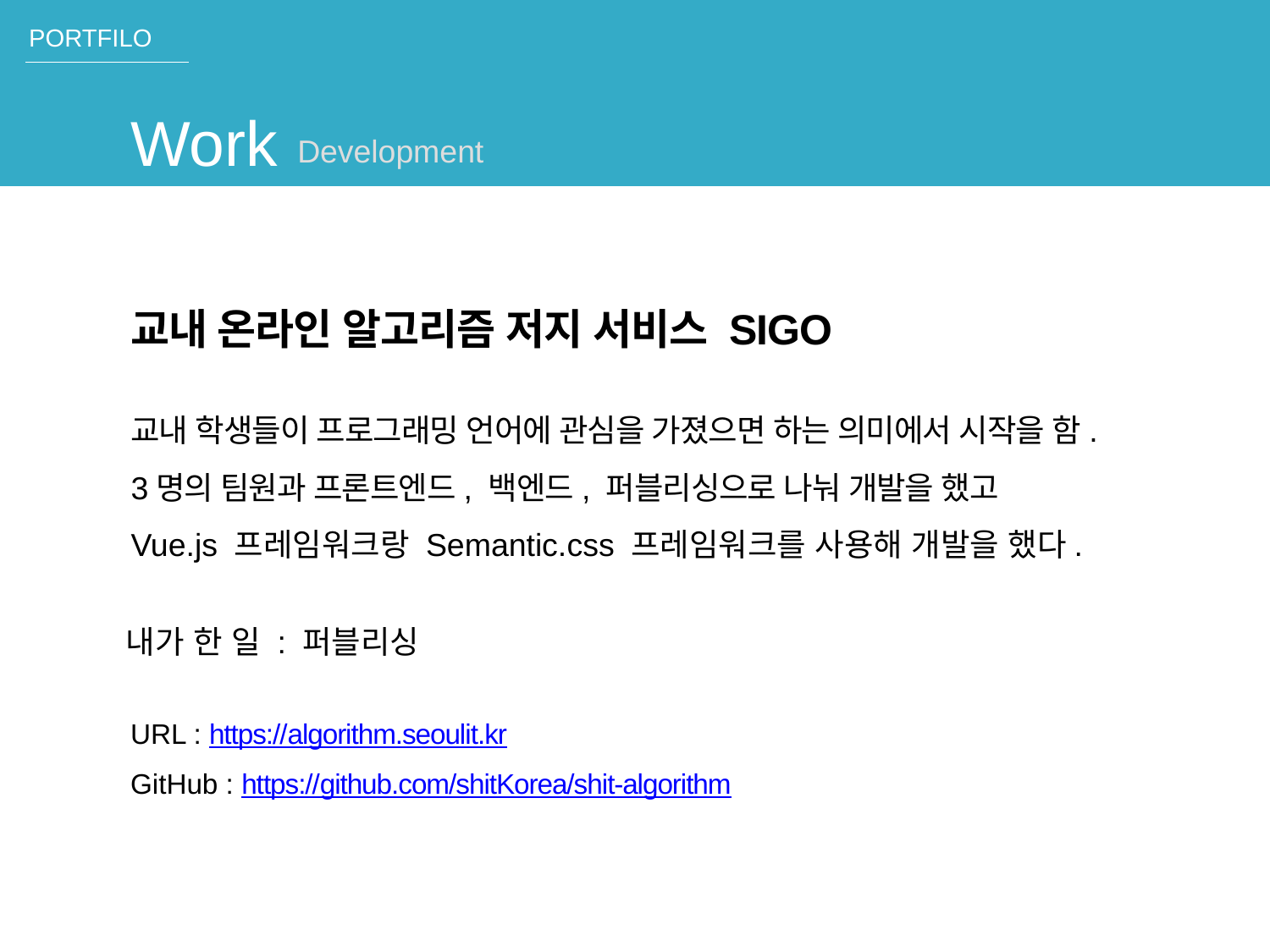

Development
교내 온라인 알고리즘 저지 서비스 SIGO
교내 학생들이 프로그래밍 언어에 관심을 가졌으면 하는 의미에서 시작을 함.
3명의 팀원과 프론트엔드, 백엔드, 퍼블리싱으로 나눠 개발을 했고
Vue.js 프레임워크랑 Semantic.css 프레임워크를 사용해 개발을 했다.
내가 한 일 : 퍼블리싱
URL : https://algorithm.seoulit.kr
GitHub : https://github.com/shitKorea/shit-algorithm